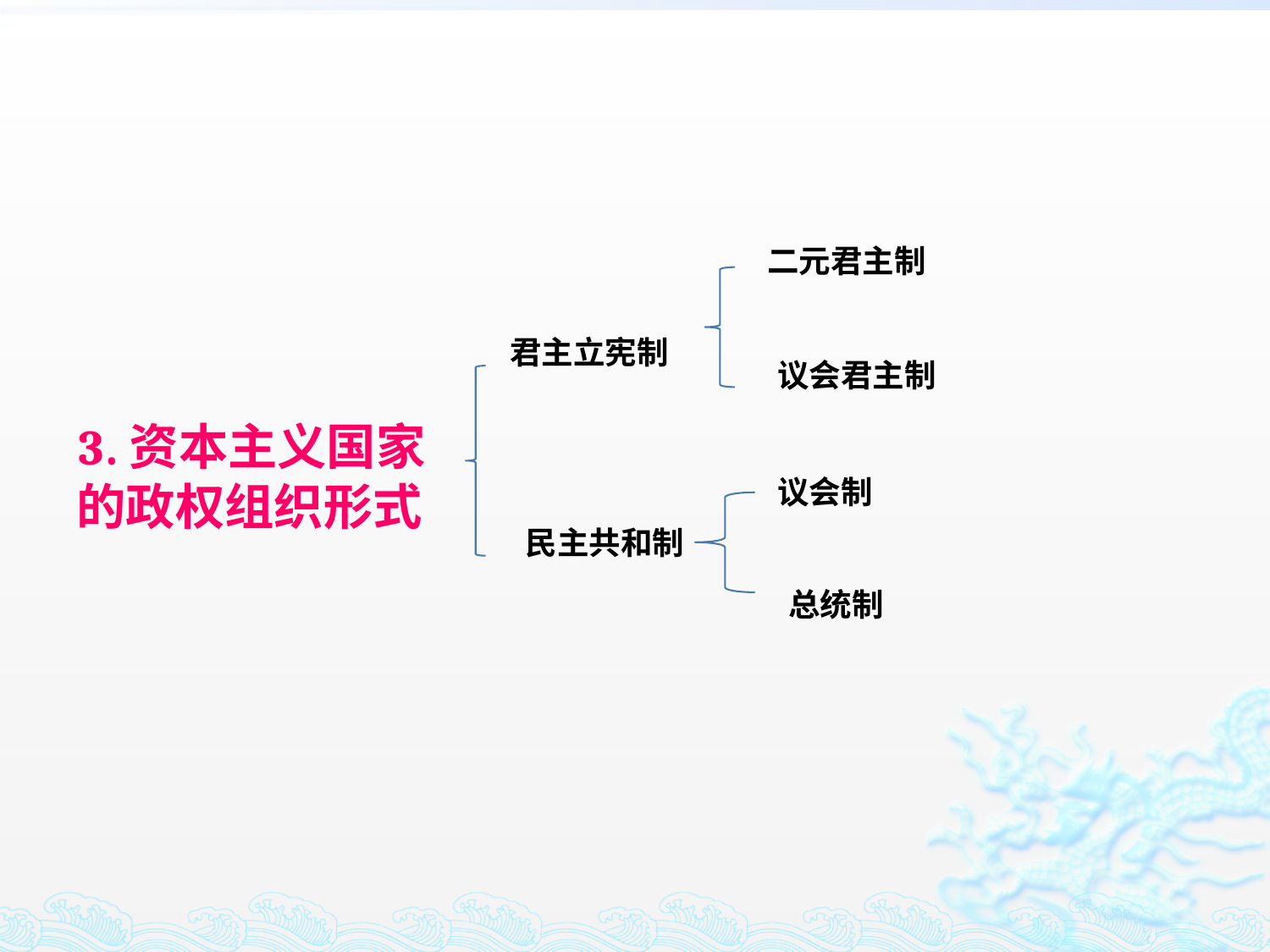

二元君主制

君主立宪制
议会君主制

3.资本主义国家的政权组织形式
议会制

民主共和制
总统制